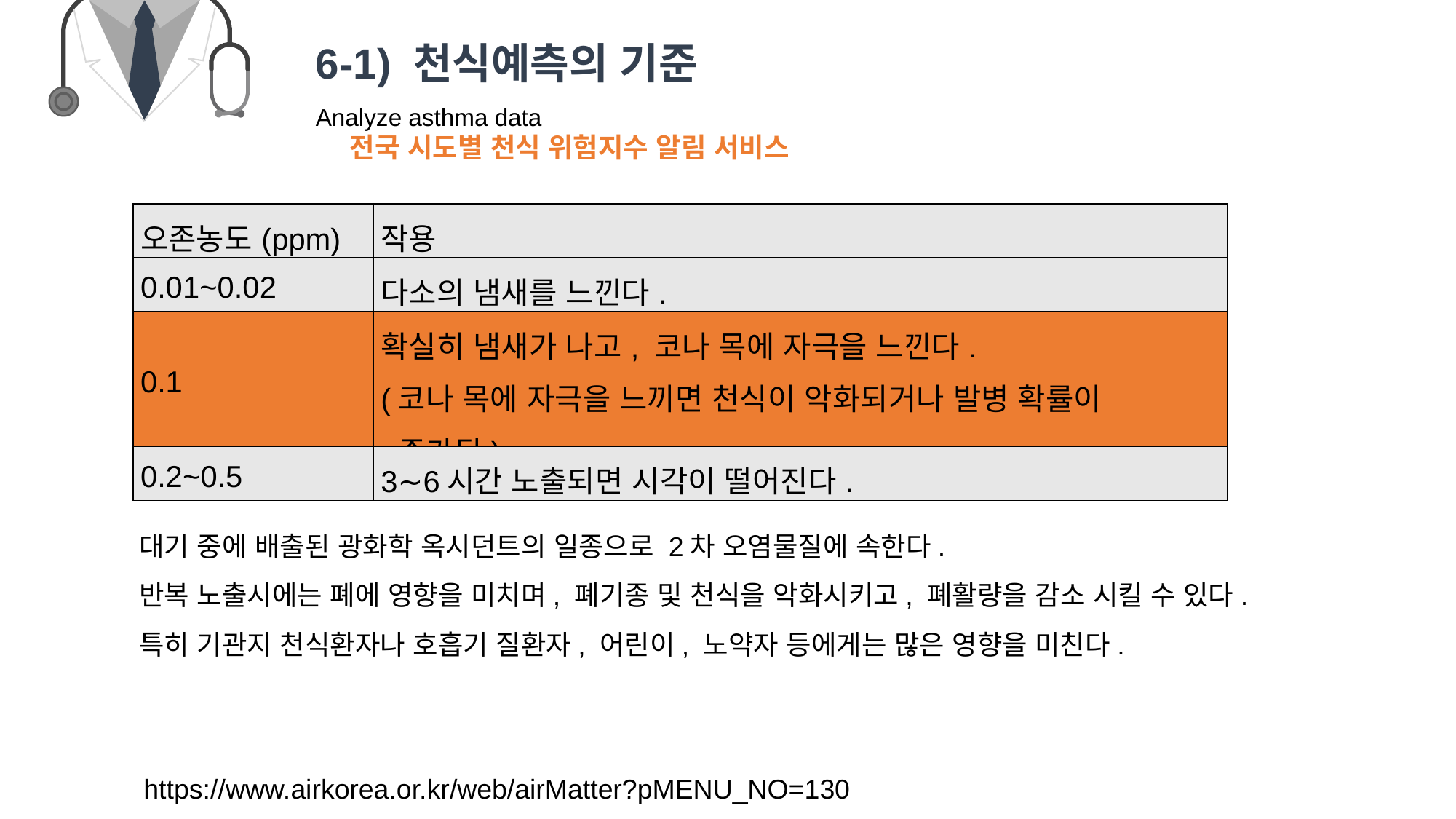

6-1) 천식예측의 기준
Analyze asthma data
전국 시도별 천식 위험지수 알림 서비스
| 오존농도(ppm) | 작용 |
| --- | --- |
| 0.01~0.02 | 다소의 냄새를 느낀다. |
| 0.1 | 확실히 냄새가 나고, 코나 목에 자극을 느낀다. (코나 목에 자극을 느끼면 천식이 악화되거나 발병 확률이 증가됨) |
| 0.2~0.5 | 3∼6시간 노출되면 시각이 떨어진다. |
대기 중에 배출된 광화학 옥시던트의 일종으로 2차 오염물질에 속한다.
반복 노출시에는 폐에 영향을 미치며, 폐기종 및 천식을 악화시키고, 폐활량을 감소 시킬 수 있다.
특히 기관지 천식환자나 호흡기 질환자, 어린이, 노약자 등에게는 많은 영향을 미친다.
https://www.airkorea.or.kr/web/airMatter?pMENU_NO=130